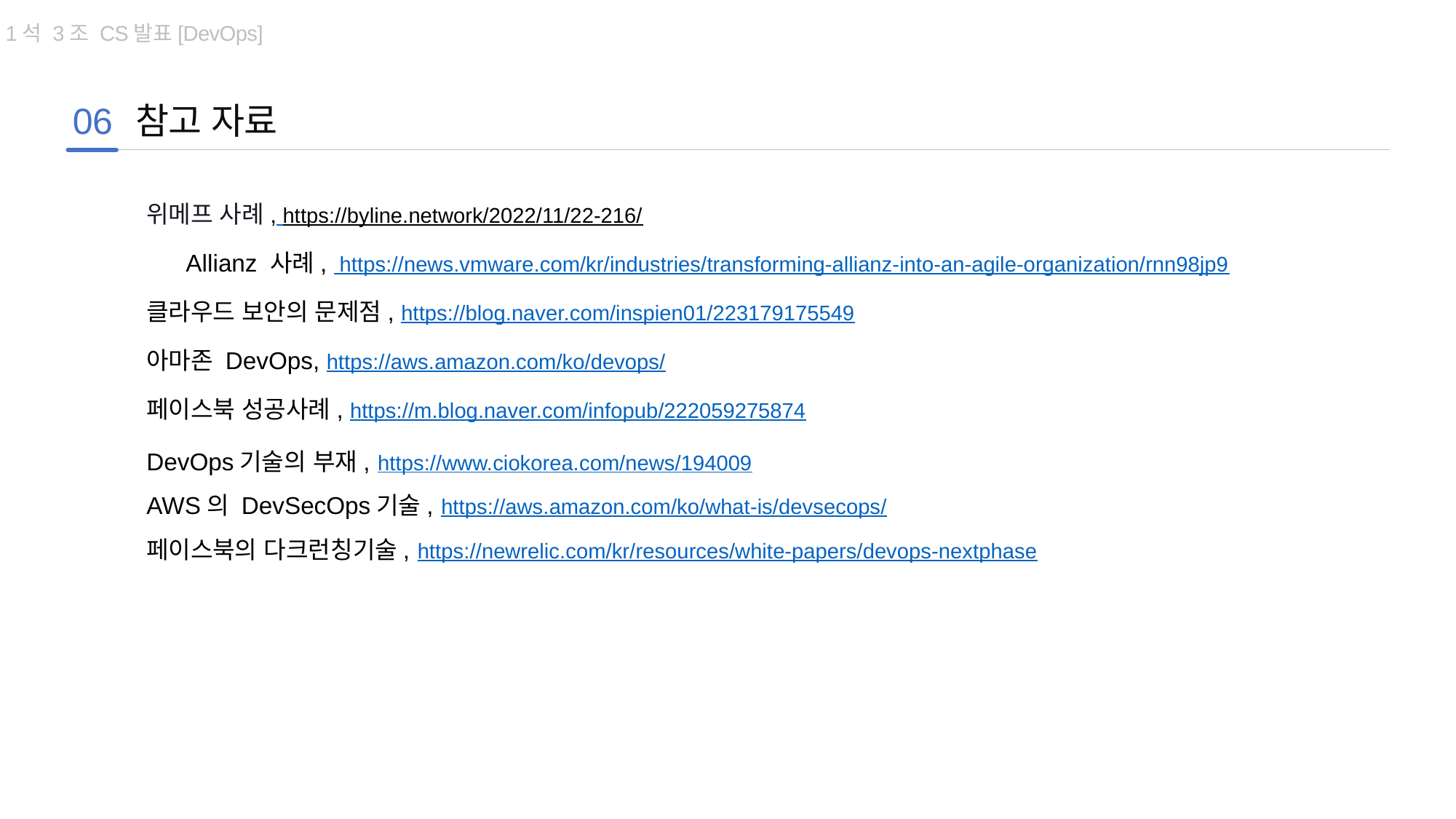

1석 3조 CS발표[DevOps]
06
참고 자료
위메프 사례, https://byline.network/2022/11/22-216/
Allianz 사례,  https://news.vmware.com/kr/industries/transforming-allianz-into-an-agile-organization/rnn98jp9
클라우드 보안의 문제점, https://blog.naver.com/inspien01/223179175549
아마존 DevOps, https://aws.amazon.com/ko/devops/
페이스북 성공사례, https://m.blog.naver.com/infopub/222059275874
DevOps기술의 부재, https://www.ciokorea.com/news/194009
AWS의 DevSecOps기술, https://aws.amazon.com/ko/what-is/devsecops/
페이스북의 다크런칭기술, https://newrelic.com/kr/resources/white-papers/devops-nextphase